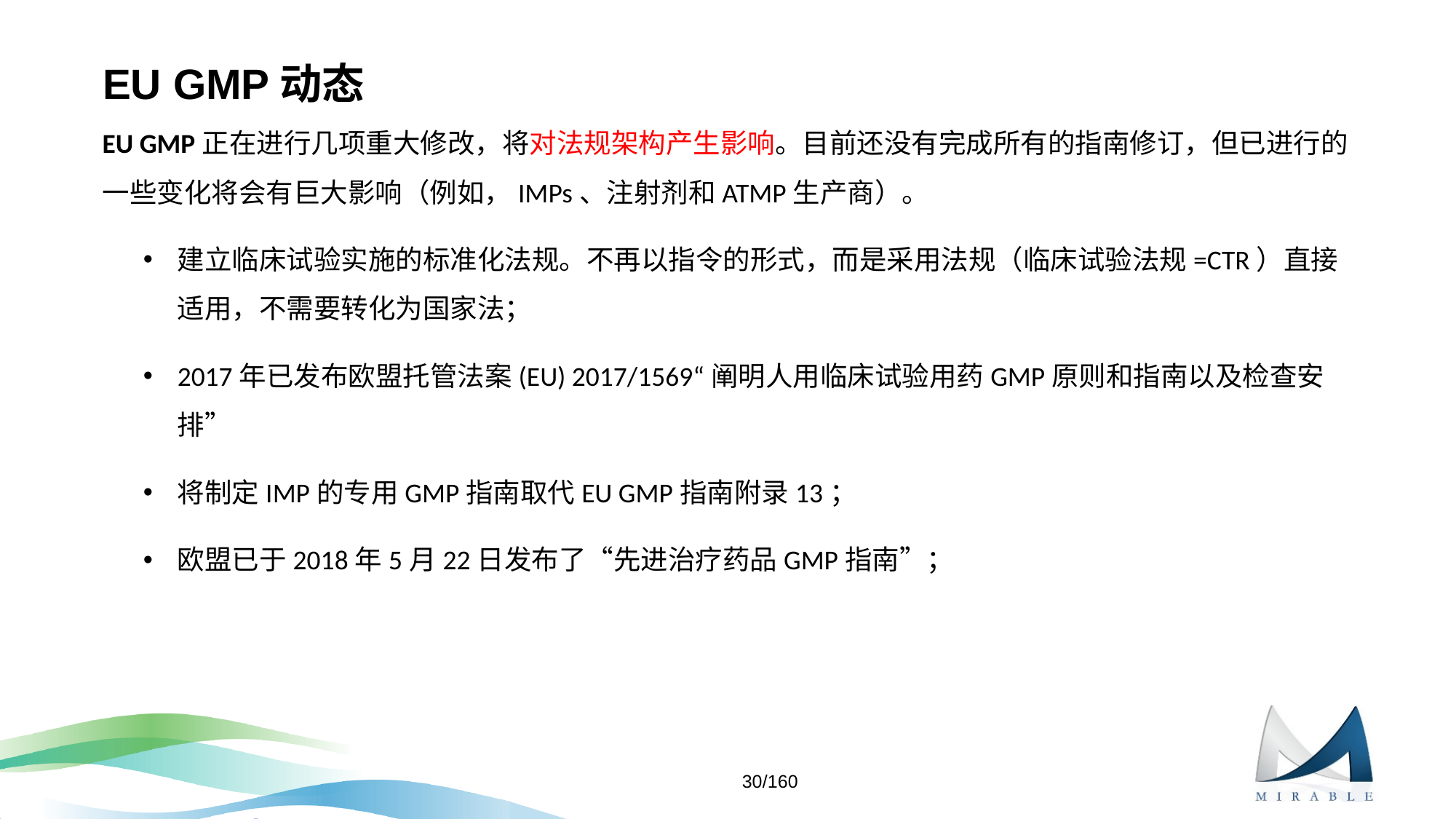

# EU GMP动态
EU GMP正在进行几项重大修改，将对法规架构产生影响。目前还没有完成所有的指南修订，但已进行的一些变化将会有巨大影响（例如，IMPs、注射剂和ATMP生产商）。
建立临床试验实施的标准化法规。不再以指令的形式，而是采用法规（临床试验法规=CTR）直接适用，不需要转化为国家法；
2017年已发布欧盟托管法案(EU) 2017/1569“阐明人用临床试验用药GMP原则和指南以及检查安排”
将制定IMP的专用GMP指南取代EU GMP指南附录13；
欧盟已于2018年5月22日发布了“先进治疗药品GMP指南”；
30/160